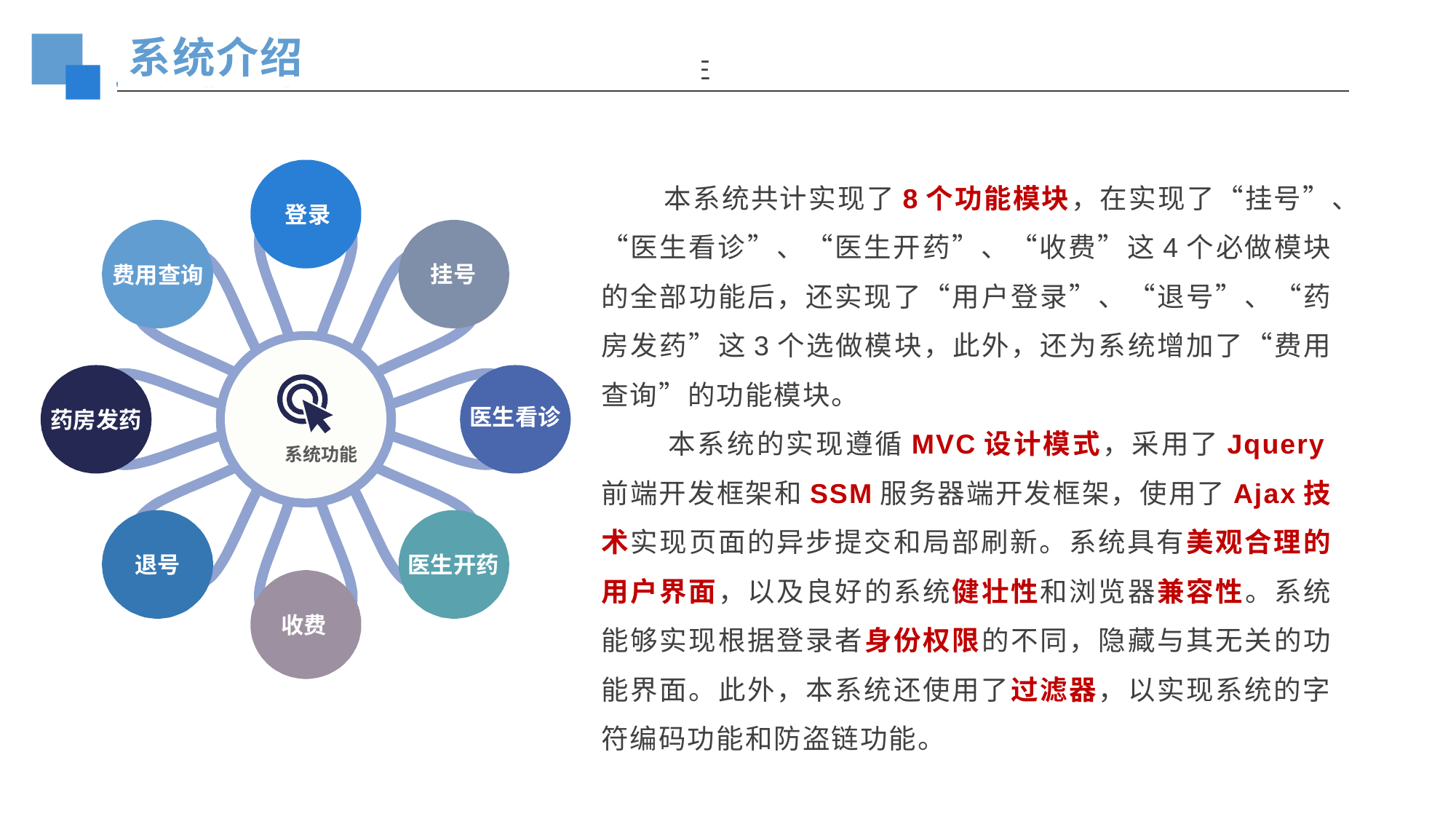

系统介绍
       本系统共计实现了8个功能模块，在实现了“挂号”、“医生看诊”、“医生开药”、“收费”这4个必做模块的全部功能后，还实现了“用户登录”、“退号”、“药房发药”这3个选做模块，此外，还为系统增加了“费用查询”的功能模块。
       本系统的实现遵循MVC设计模式，采用了Jquery前端开发框架和SSM服务器端开发框架，使用了Ajax技术实现页面的异步提交和局部刷新。系统具有美观合理的用户界面，以及良好的系统健壮性和浏览器兼容性。系统能够实现根据登录者身份权限的不同，隐藏与其无关的功能界面。此外，本系统还使用了过滤器，以实现系统的字符编码功能和防盗链功能。

登录

系统功能

挂号
费用查询
医生看诊
药房发药
退号
医生开药
收费